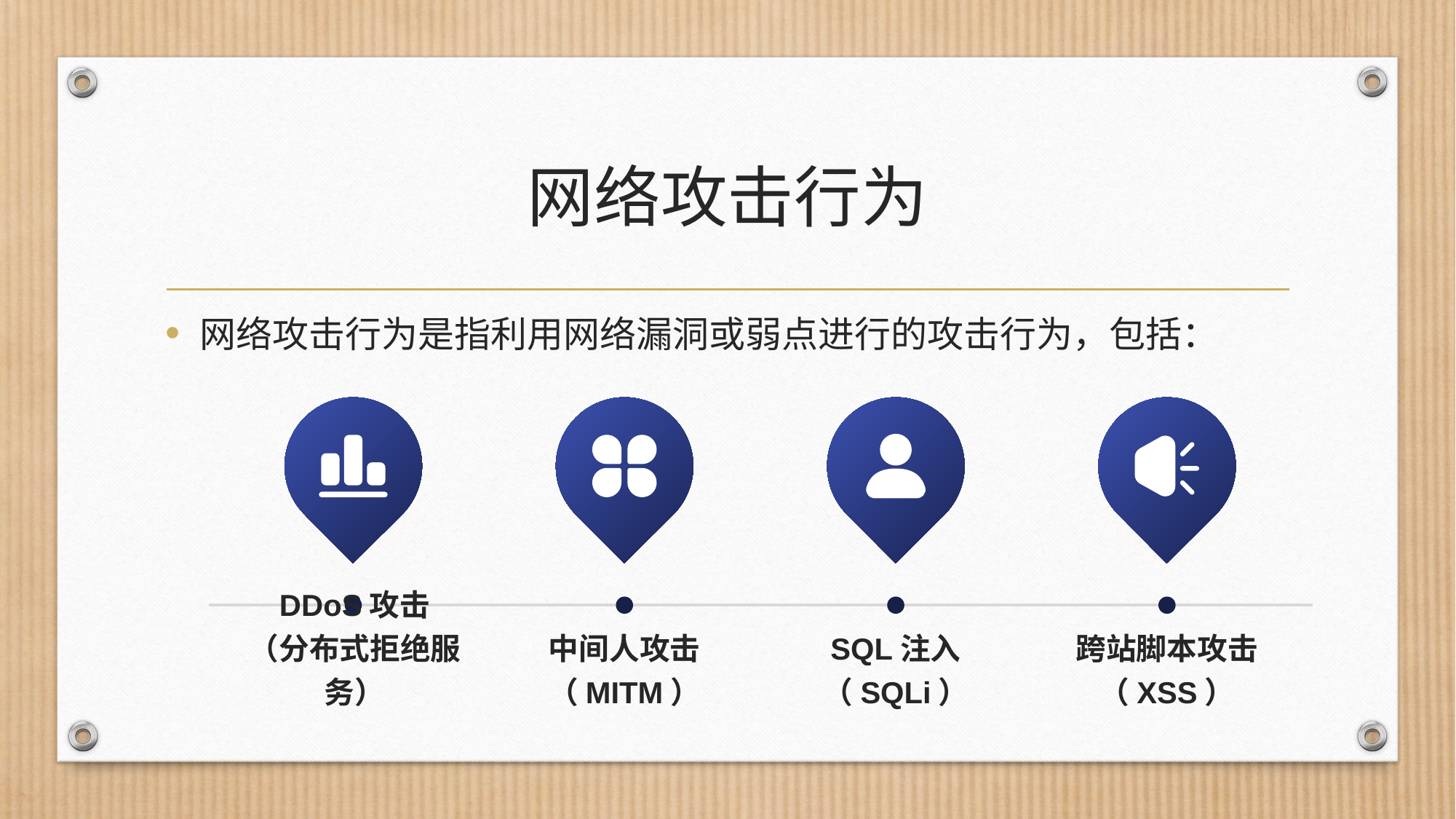

# 网络攻击行为
网络攻击行为是指利用网络漏洞或弱点进行的攻击行为，包括：

DDoS攻击
（分布式拒绝服务）
中间人攻击（MITM）
SQL注入
（SQLi）
跨站脚本攻击（XSS）